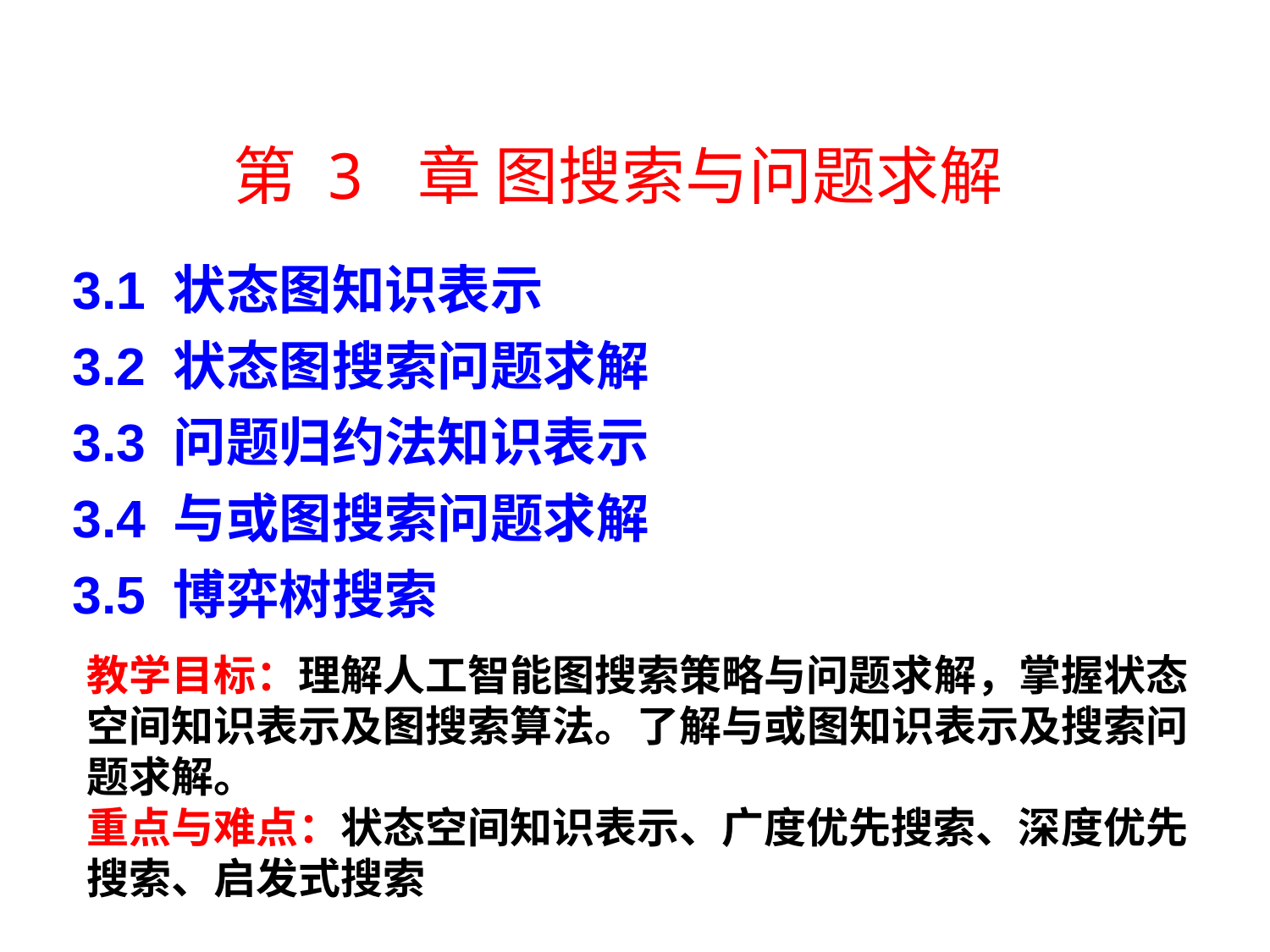

第 3 章 图搜索与问题求解
3.1 状态图知识表示
3.2 状态图搜索问题求解
3.3 问题归约法知识表示
3.4 与或图搜索问题求解
3.5 博弈树搜索

教学目标：理解人工智能图搜索策略与问题求解，掌握状态空间知识表示及图搜索算法。了解与或图知识表示及搜索问题求解。
重点与难点：状态空间知识表示、广度优先搜索、深度优先搜索、启发式搜索